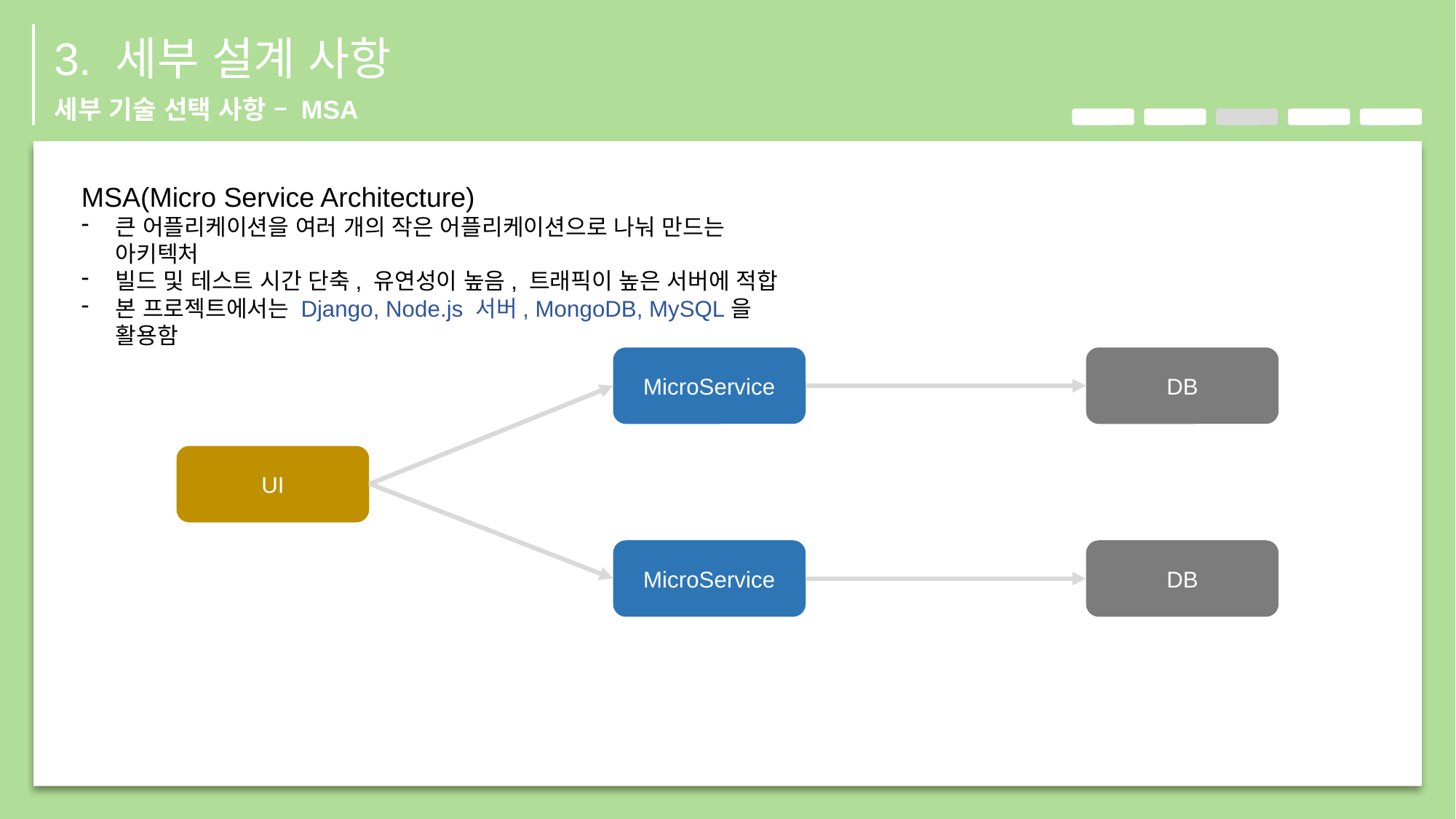

3. 세부 설계 사항
세부 기술 선택 사항 – MSA

MSA(Micro Service Architecture)
큰 어플리케이션을 여러 개의 작은 어플리케이션으로 나눠 만드는 아키텍처
빌드 및 테스트 시간 단축, 유연성이 높음, 트래픽이 높은 서버에 적합
본 프로젝트에서는 Django, Node.js 서버, MongoDB, MySQL을 활용함
DB
MicroService
UI
MicroService
DB